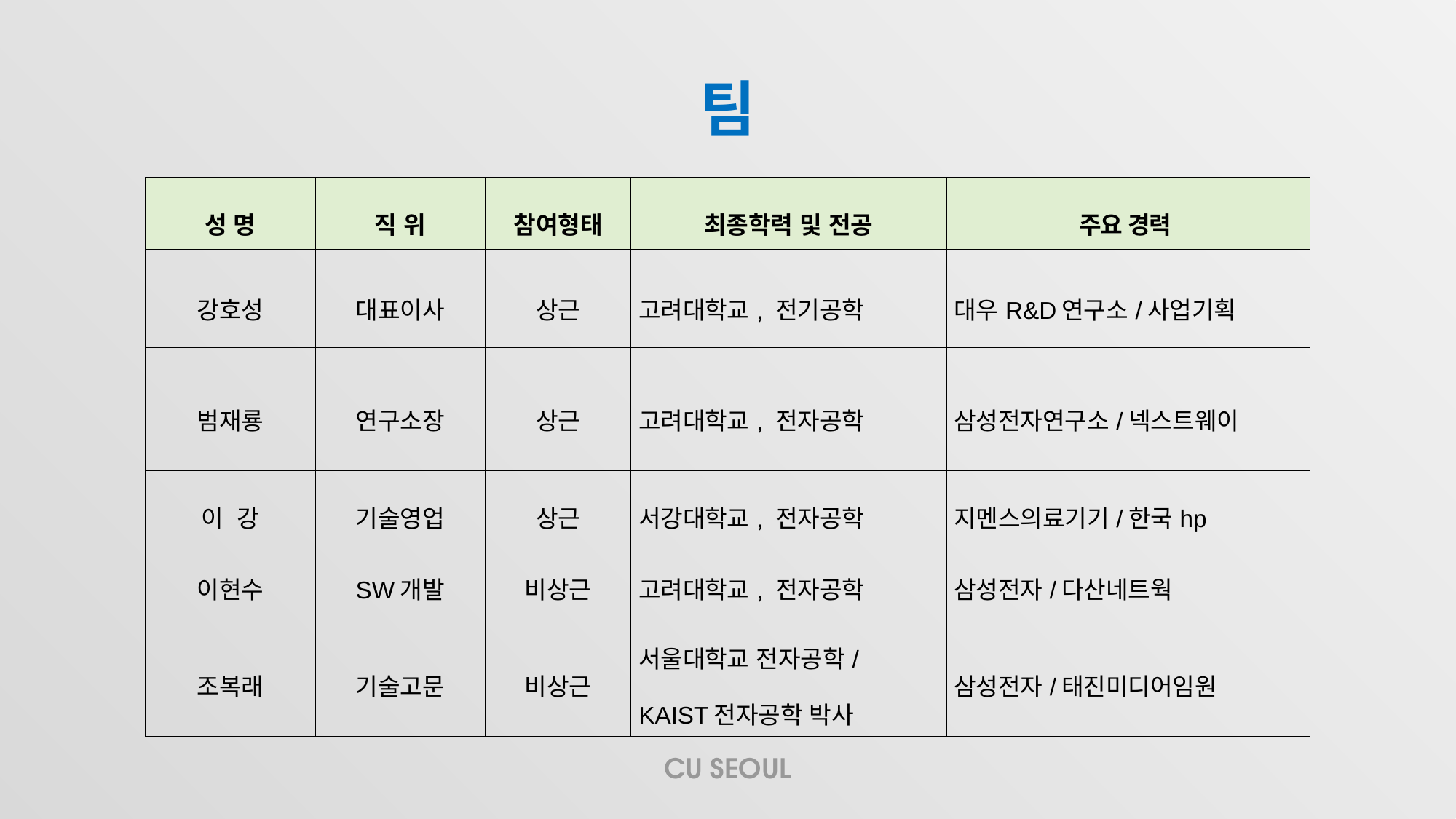

팀
| 성 명 | 직 위 | 참여형태 | 최종학력 및 전공 | 주요 경력 |
| --- | --- | --- | --- | --- |
| 강호성 | 대표이사 | 상근 | 고려대학교, 전기공학 | 대우R&D연구소/사업기획 |
| 범재룡 | 연구소장 | 상근 | 고려대학교, 전자공학 | 삼성전자연구소/넥스트웨이 |
| 이 강 | 기술영업 | 상근 | 서강대학교, 전자공학 | 지멘스의료기기/한국hp |
| 이현수 | SW개발 | 비상근 | 고려대학교, 전자공학 | 삼성전자/다산네트웍 |
| 조복래 | 기술고문 | 비상근 | 서울대학교 전자공학/ KAIST전자공학 박사 | 삼성전자/태진미디어임원 |
CU SEOUL